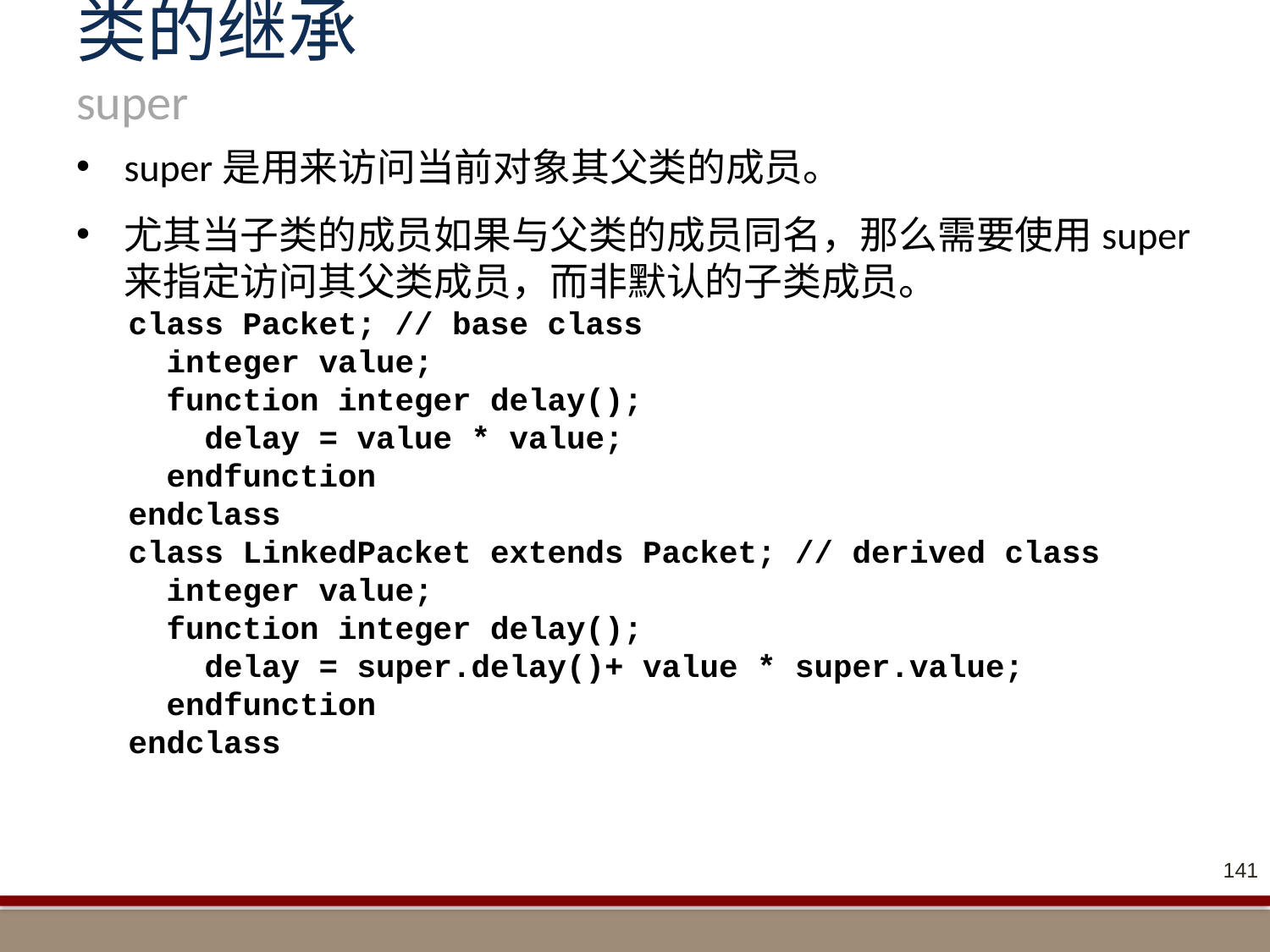

# 类的继承 super
super是用来访问当前对象其父类的成员。
尤其当子类的成员如果与父类的成员同名，那么需要使用super来指定访问其父类成员，而非默认的子类成员。
class Packet; // base class
  integer value;
  function integer delay();
    delay = value * value;
  endfunction
endclass
class LinkedPacket extends Packet; // derived class
  integer value;
  function integer delay();
    delay = super.delay()+ value * super.value;
  endfunction
endclass
141